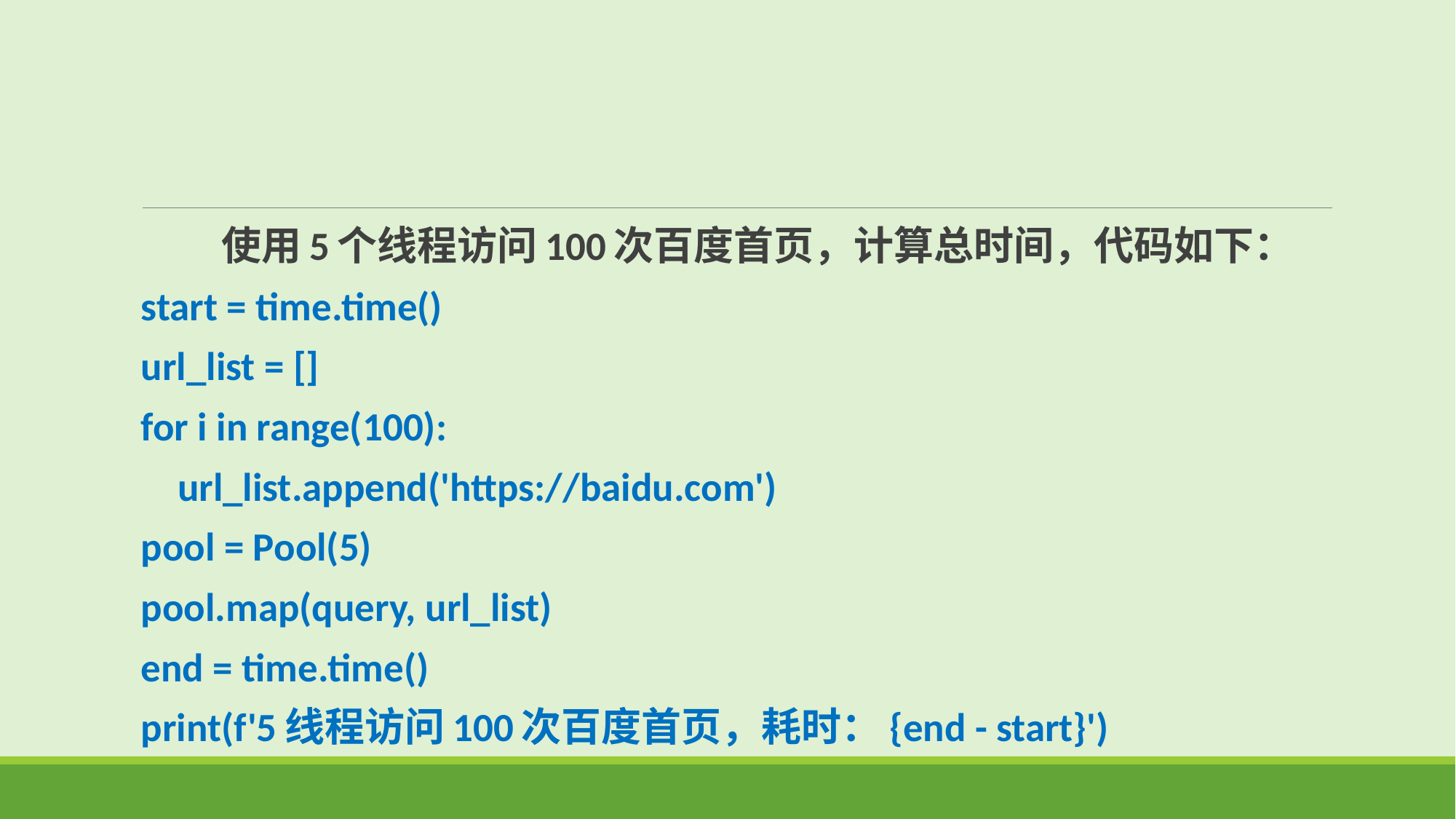

使用5个线程访问100次百度首页，计算总时间，代码如下：
start = time.time()
url_list = []
for i in range(100):
    url_list.append('https://baidu.com')
pool = Pool(5)
pool.map(query, url_list)
end = time.time()
print(f'5线程访问100次百度首页，耗时：{end - start}')